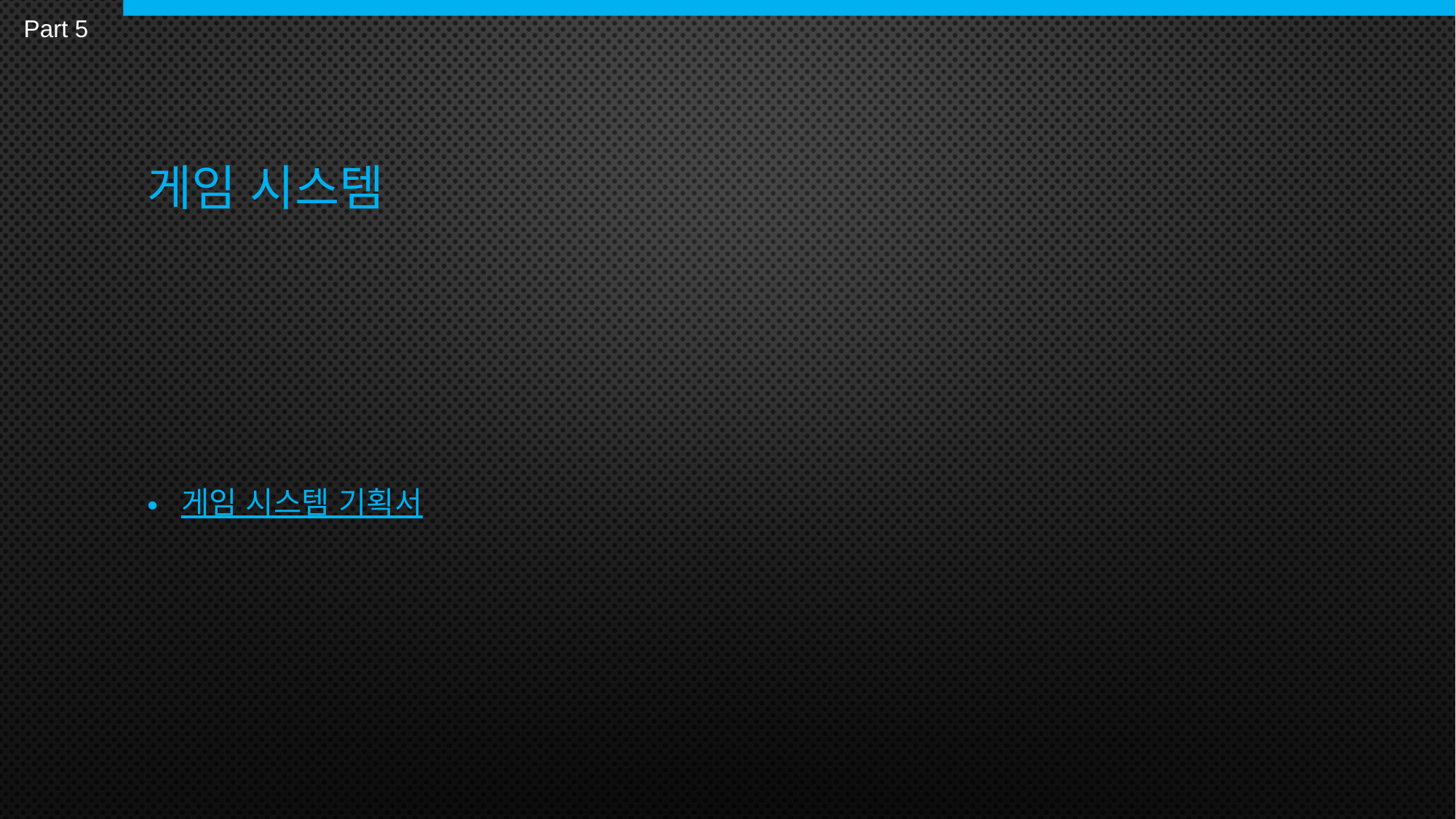

Part 5
# 게임 시스템
게임 시스템 기획서